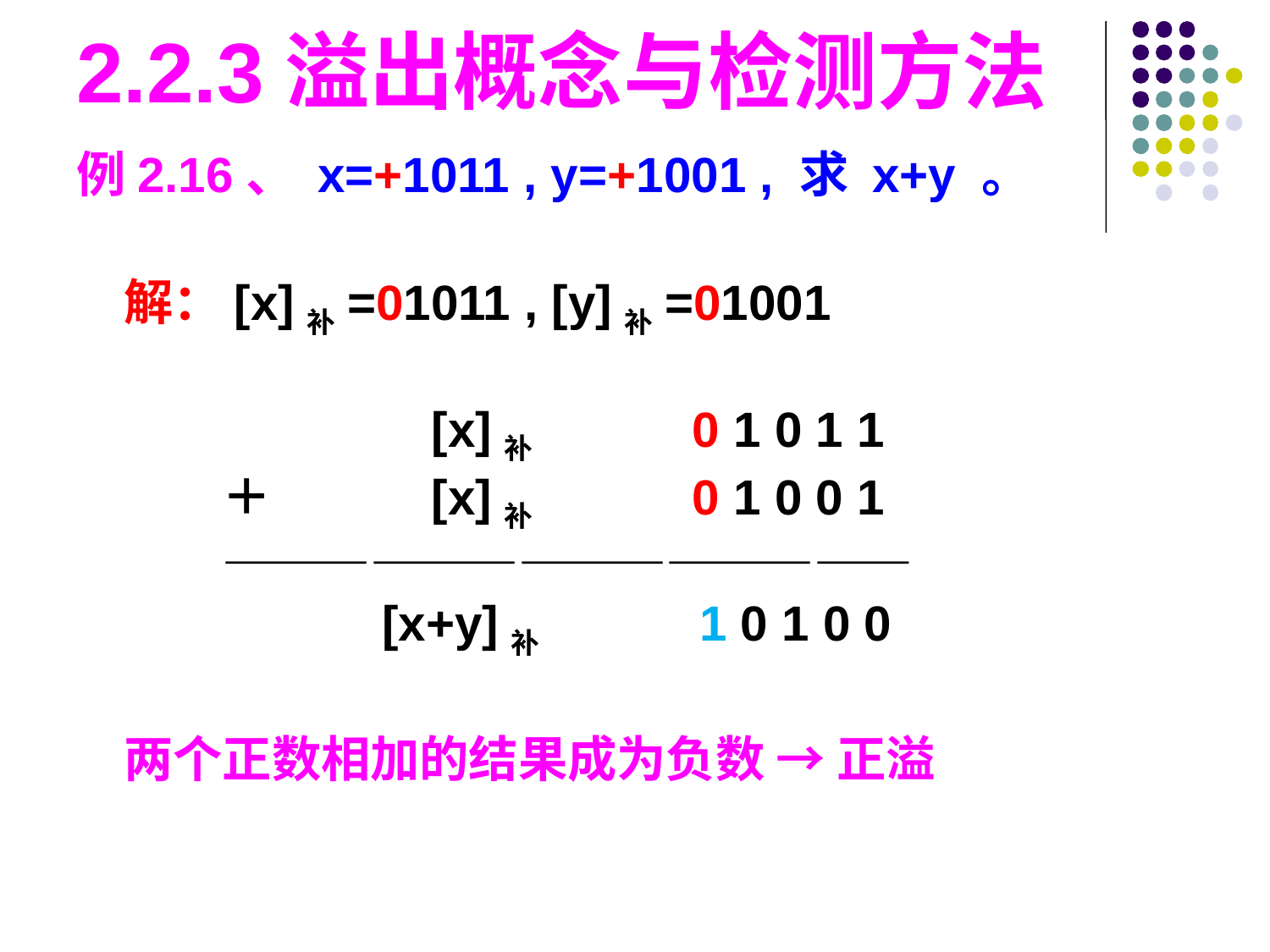

2.2.3溢出概念与检测方法
例2.16、 x=+1011 , y=+1001 , 求 x+y 。
解：[x]补=01011 , [y]补=01001
　　　　　　[x]补　　　0 1 0 1 1
　　＋　　　[x]补　　　0 1 0 0 1
　　——————————————
　　　　　[x+y]补　　　1 0 1 0 0
两个正数相加的结果成为负数 → 正溢
#
42